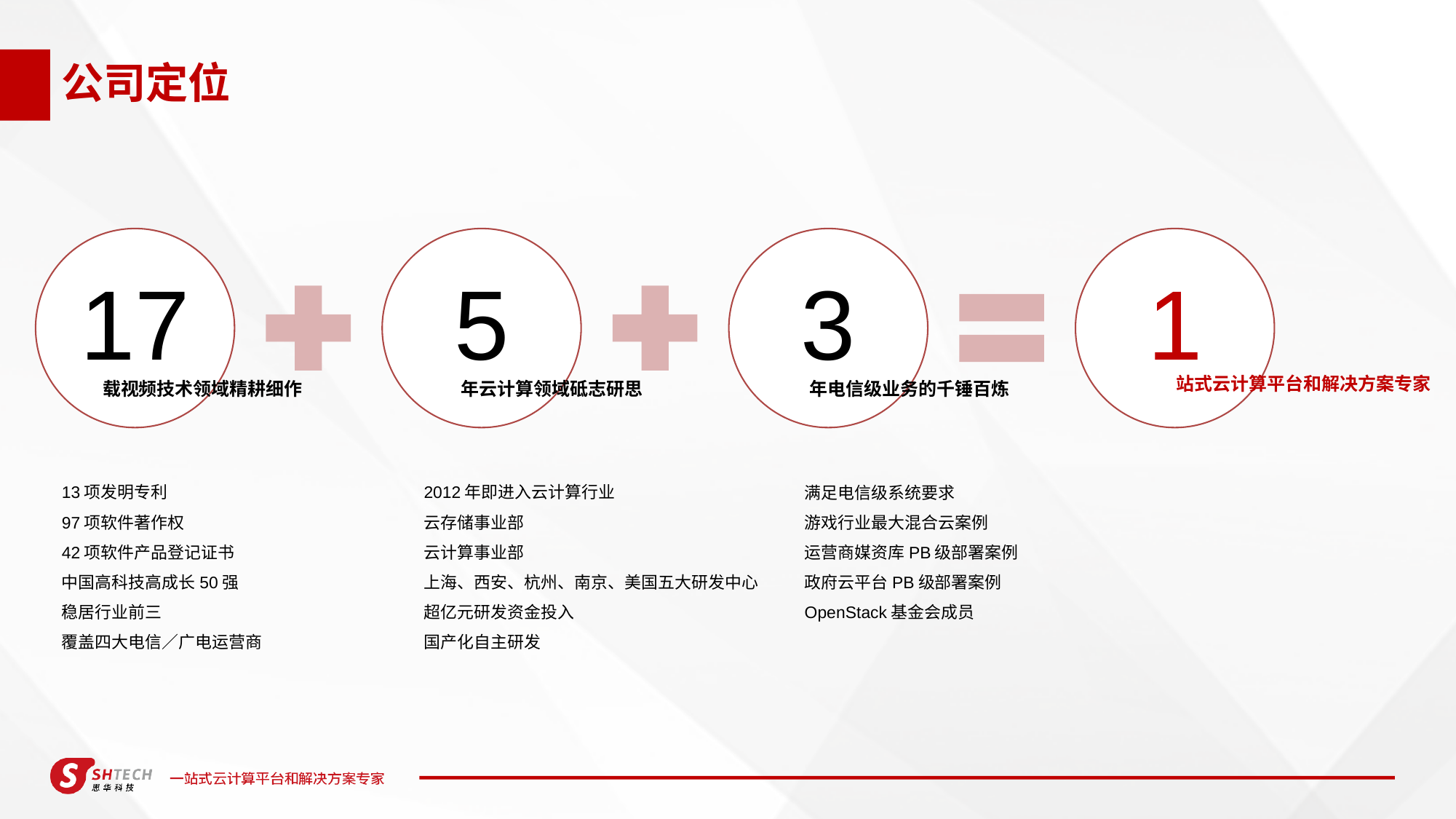

# 公司定位
17

5

3

1
站式云计算平台和解决方案专家
年电信级业务的千锤百炼
年云计算领域砥志研思
载视频技术领域精耕细作
13项发明专利
97项软件著作权
42项软件产品登记证书
中国高科技高成长50强
稳居行业前三
覆盖四大电信／广电运营商
2012年即进入云计算行业
云存储事业部
云计算事业部
上海、西安、杭州、南京、美国五大研发中心
超亿元研发资金投入
国产化自主研发
满足电信级系统要求
游戏行业最大混合云案例
运营商媒资库PB级部署案例
政府云平台PB级部署案例
OpenStack基金会成员